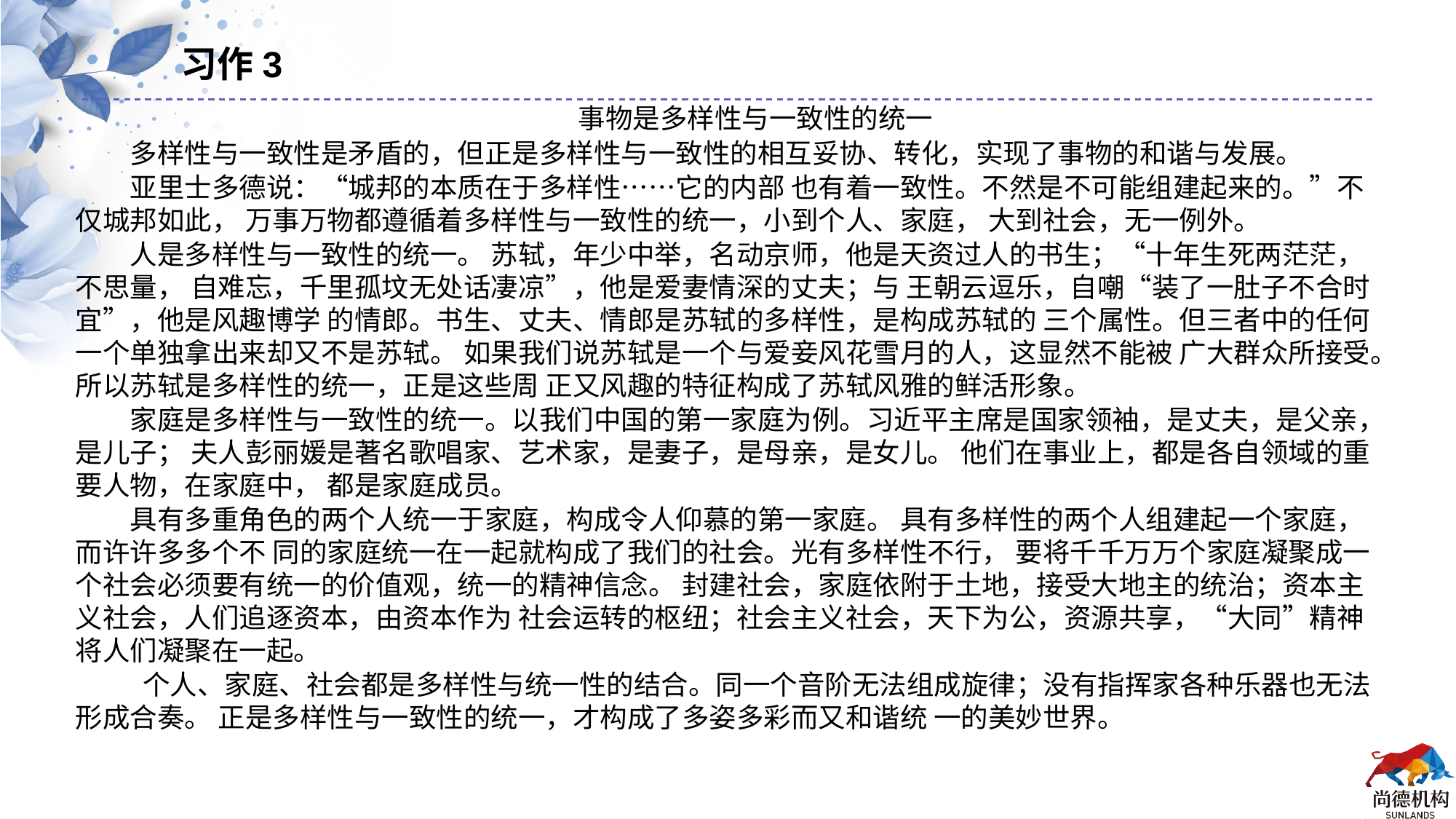

习作3
事物是多样性与一致性的统一
多样性与一致性是矛盾的，但正是多样性与一致性的相互妥协、转化，实现了事物的和谐与发展。
亚里士多德说：“城邦的本质在于多样性……它的内部 也有着一致性。不然是不可能组建起来的。”不仅城邦如此， 万事万物都遵循着多样性与一致性的统一，小到个人、家庭， 大到社会，无一例外。
人是多样性与一致性的统一。 苏轼，年少中举，名动京师，他是天资过人的书生；“十年生死两茫茫，不思量， 自难忘，千里孤坟无处话凄凉”，他是爱妻情深的丈夫；与 王朝云逗乐，自嘲“装了一肚子不合时宜”，他是风趣博学 的情郎。书生、丈夫、情郎是苏轼的多样性，是构成苏轼的 三个属性。但三者中的任何一个单独拿出来却又不是苏轼。 如果我们说苏轼是一个与爱妾风花雪月的人，这显然不能被 广大群众所接受。所以苏轼是多样性的统一，正是这些周 正又风趣的特征构成了苏轼风雅的鲜活形象。
家庭是多样性与一致性的统一。以我们中国的第一家庭为例。习近平主席是国家领袖，是丈夫，是父亲，是儿子； 夫人彭丽媛是著名歌唱家、艺术家，是妻子，是母亲，是女儿。 他们在事业上，都是各自领域的重要人物，在家庭中， 都是家庭成员。
具有多重角色的两个人统一于家庭，构成令人仰慕的第一家庭。 具有多样性的两个人组建起一个家庭，而许许多多个不 同的家庭统一在一起就构成了我们的社会。光有多样性不行， 要将千千万万个家庭凝聚成一个社会必须要有统一的价值观，统一的精神信念。 封建社会，家庭依附于土地，接受大地主的统治；资本主义社会，人们追逐资本，由资本作为 社会运转的枢纽；社会主义社会，天下为公，资源共享，“大同”精神将人们凝聚在一起。
 个人、家庭、社会都是多样性与统一性的结合。同一个音阶无法组成旋律；没有指挥家各种乐器也无法形成合奏。 正是多样性与一致性的统一，才构成了多姿多彩而又和谐统 一的美妙世界。